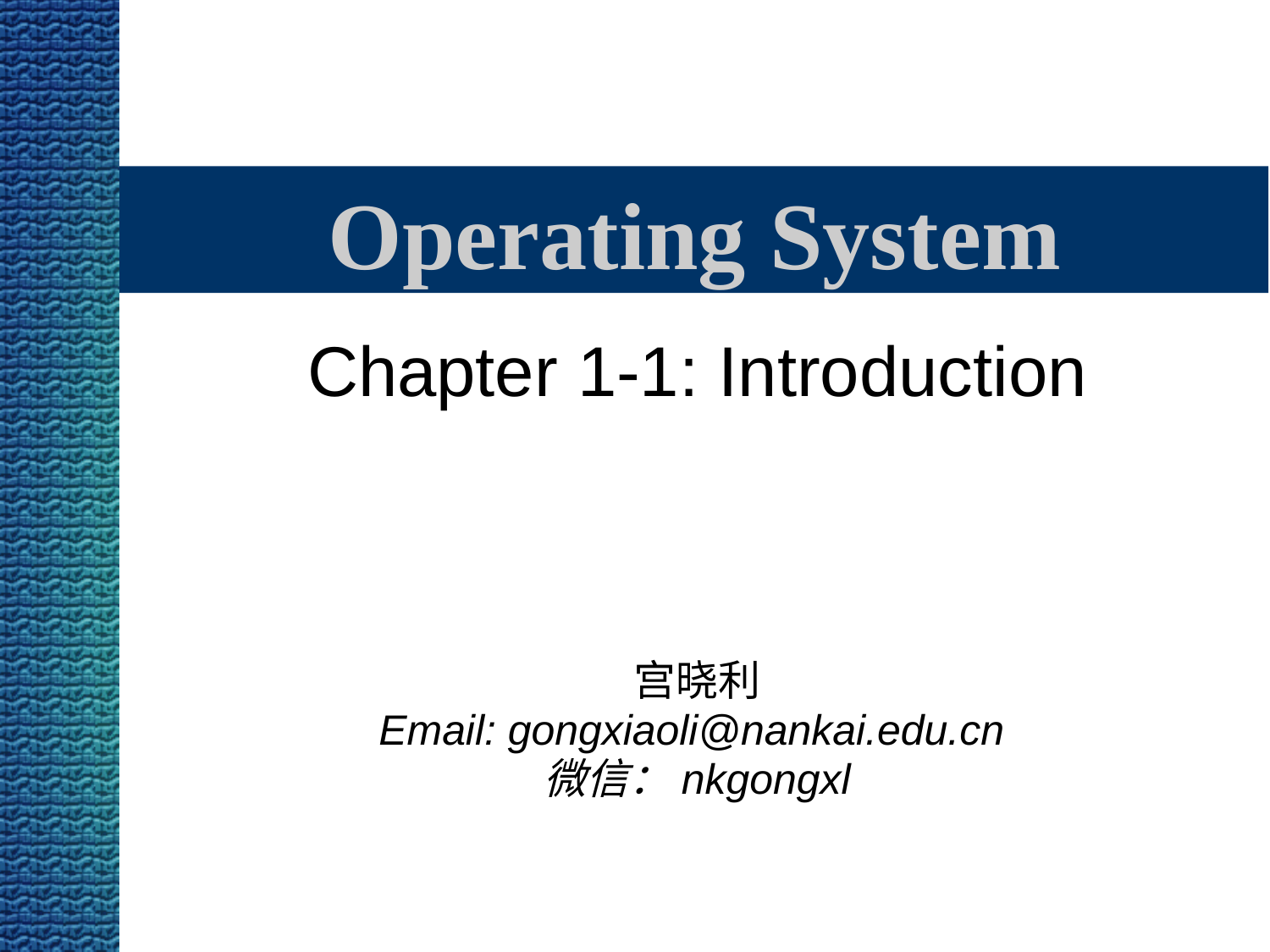

# Operating System
Chapter 1-1: Introduction

宫晓利
Email: gongxiaoli@nankai.edu.cn
微信：nkgongxl